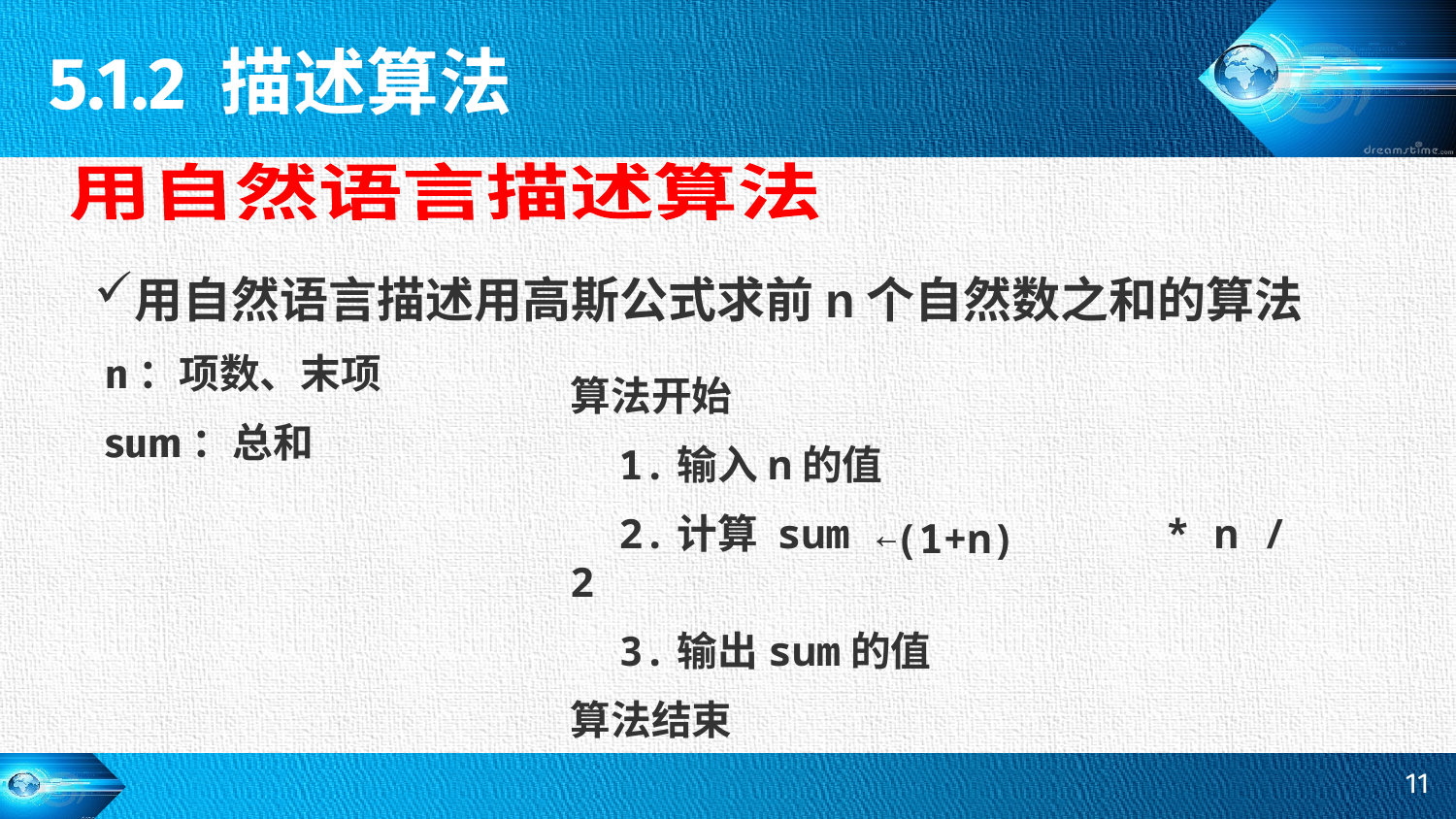

5.1.2 描述算法
用自然语言描述算法
用自然语言描述用高斯公式求前n个自然数之和的算法
n：项数、末项
sum：总和
算法开始
  1.输入n的值
  2.计算 sum ←           * n / 2
  3.输出sum的值
算法结束
  (1+n)

11